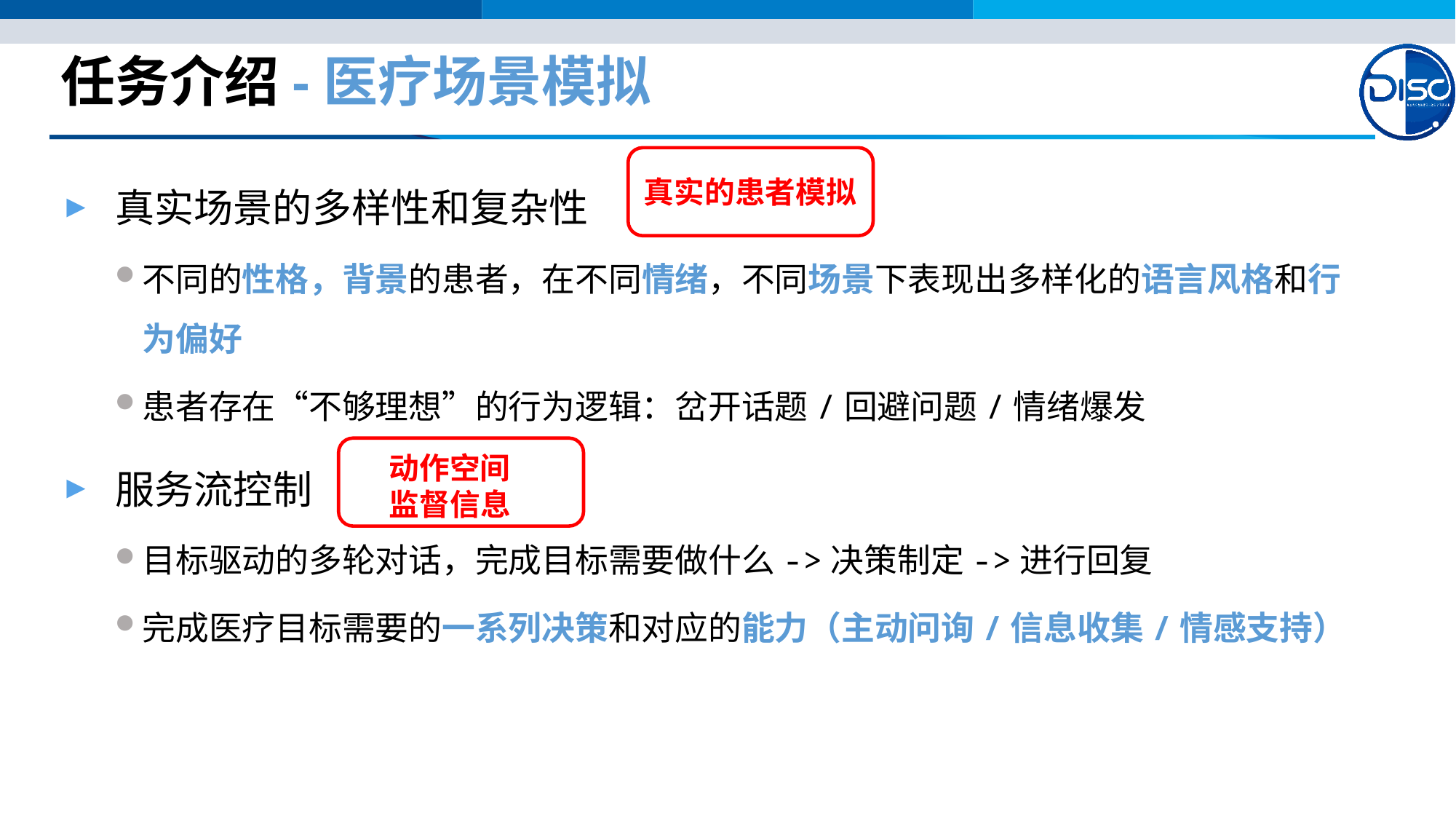

# 任务介绍-医疗场景模拟

真实场景的多样性和复杂性
不同的性格，背景的患者，在不同情绪，不同场景下表现出多样化的语言风格和行为偏好
患者存在“不够理想”的行为逻辑：岔开话题/回避问题/情绪爆发
服务流控制
目标驱动的多轮对话，完成目标需要做什么->决策制定->进行回复
完成医疗目标需要的一系列决策和对应的能力（主动问询/信息收集/情感支持）
真实的患者模拟

动作空间
监督信息